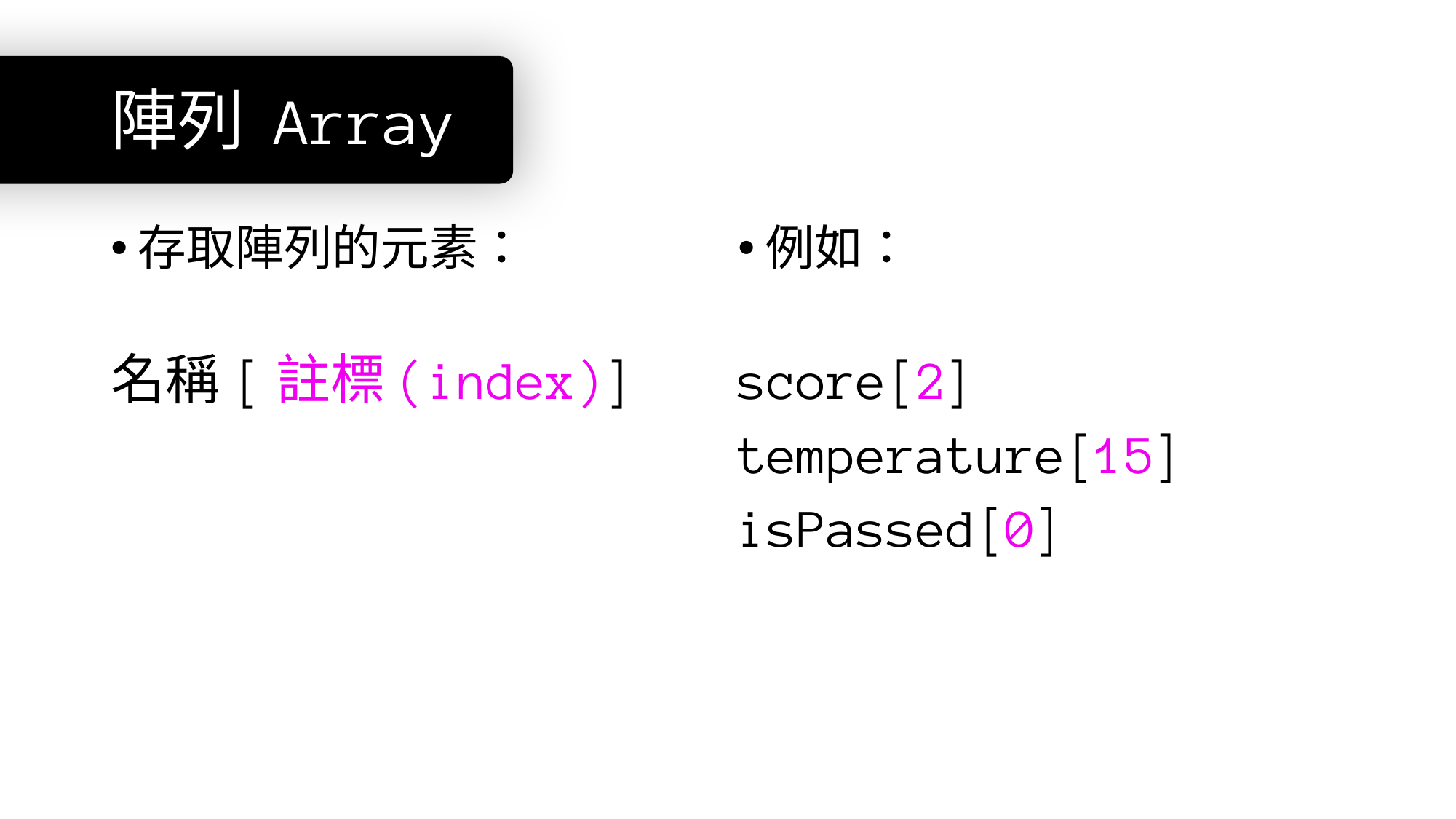

# 陣列 Array

存取陣列的元素：

名稱[註標(index)]
例如：

score[2]
temperature[15]
isPassed[0]